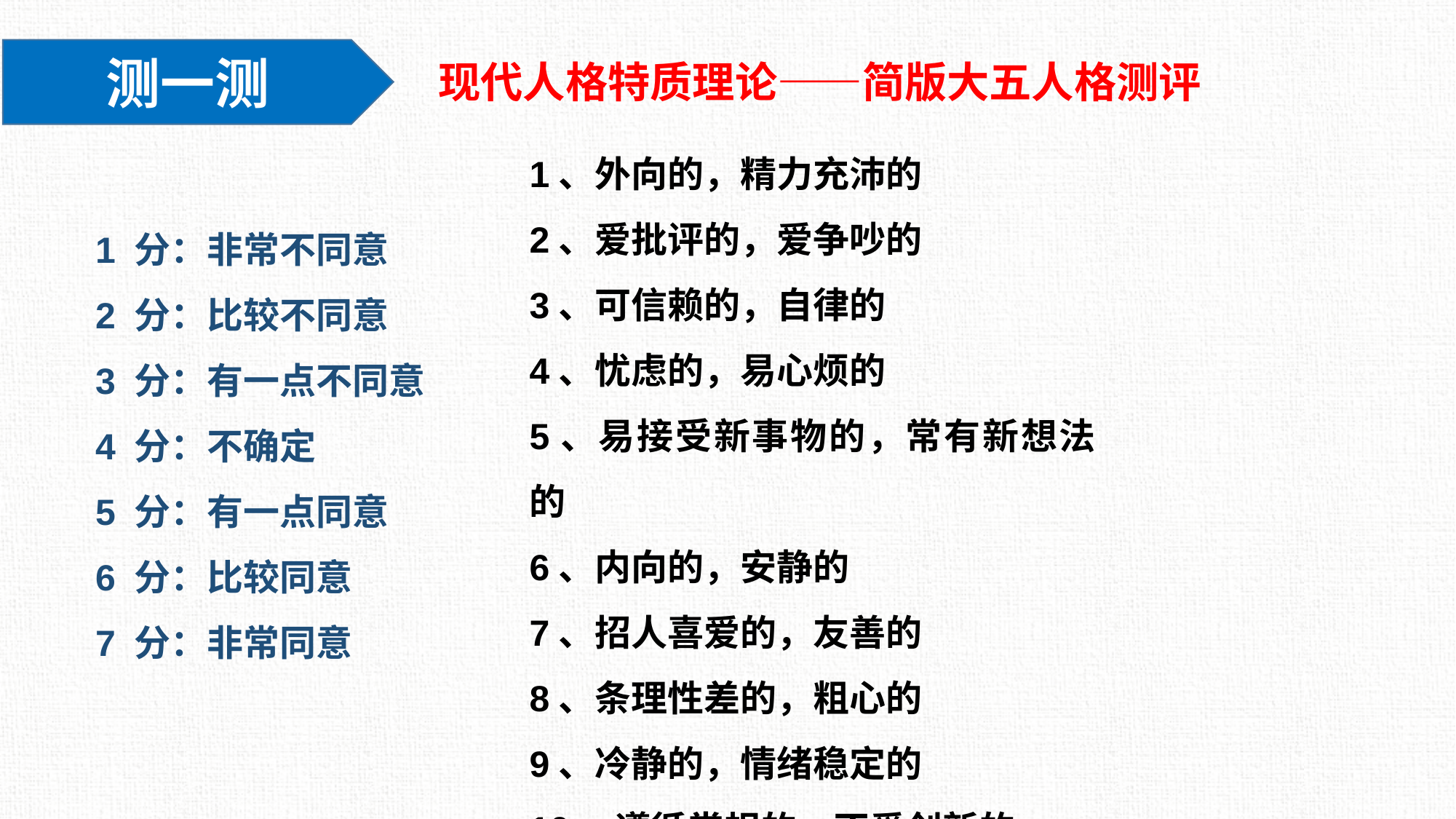

现代人格特质理论——简版大五人格测评

测一测
1、外向的，精力充沛的
2、爱批评的，爱争吵的
3、可信赖的，自律的
4、忧虑的，易心烦的
5、易接受新事物的，常有新想法的
6、内向的，安静的
7、招人喜爱的，友善的
8、条理性差的，粗心的
9、冷静的，情绪稳定的
10、遵循常规的，不爱创新的

1 分：非常不同意
2 分：比较不同意
3 分：有一点不同意
4 分：不确定
5 分：有一点同意
6 分：比较同意
7 分：非常同意